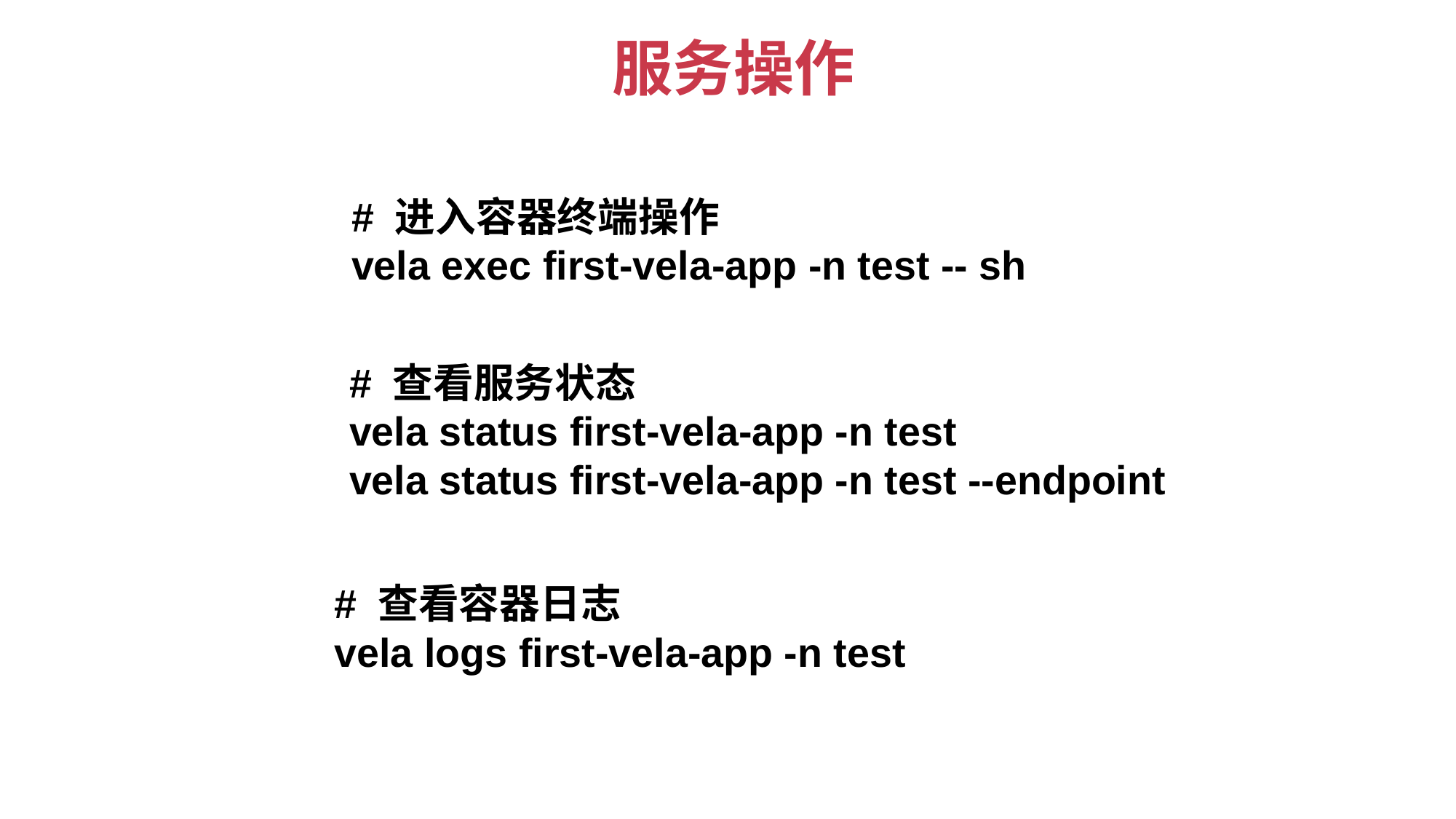

服务操作

# 进入容器终端操作
vela exec first-vela-app -n test -- sh

# 查看服务状态
vela status first-vela-app -n test
vela status first-vela-app -n test --endpoint

# 查看容器日志
vela logs first-vela-app -n test